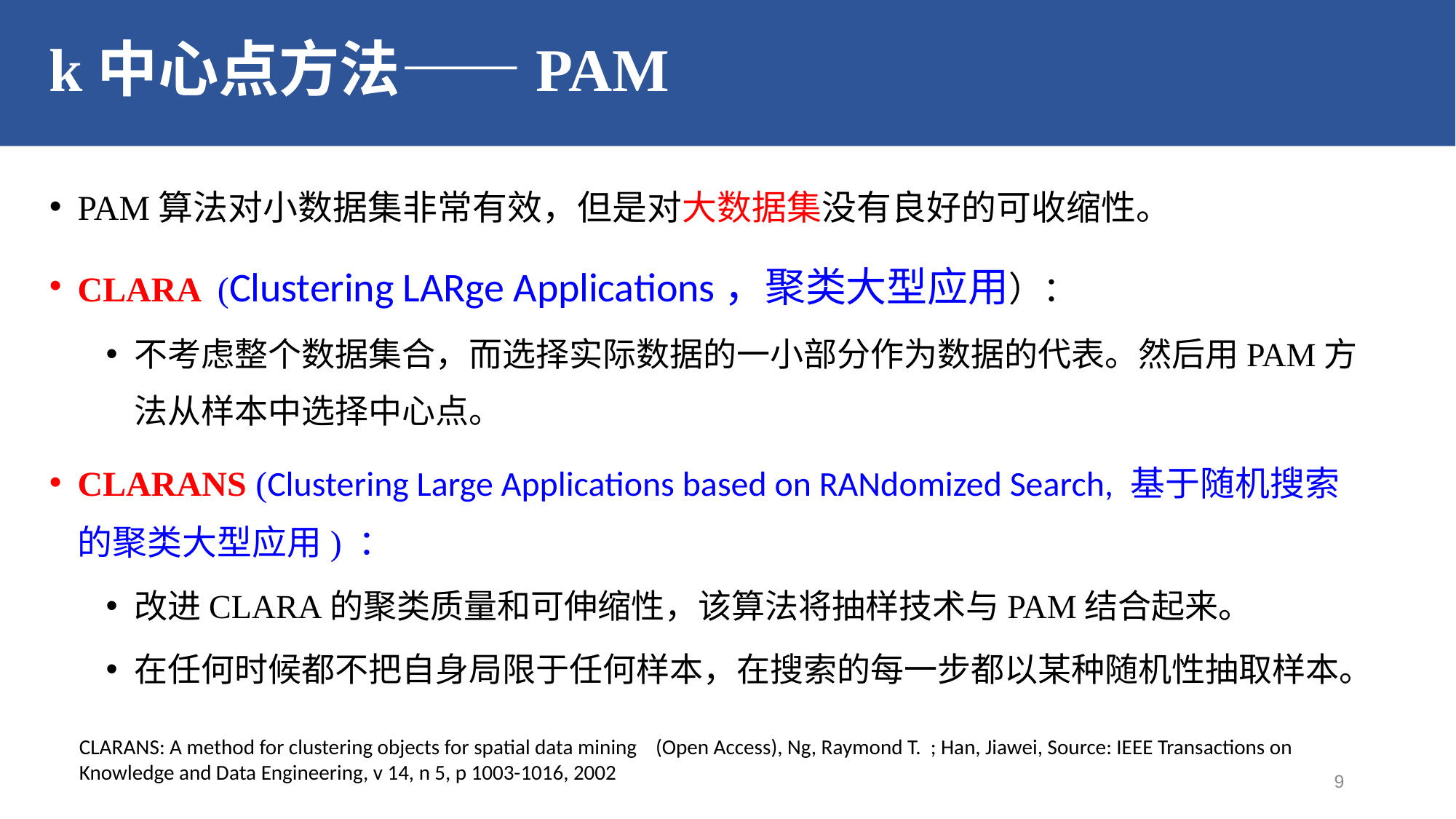

# k中心点方法——PAM
PAM算法对小数据集非常有效，但是对大数据集没有良好的可收缩性。
CLARA  (Clustering LARge Applications，聚类大型应用）：
不考虑整个数据集合，而选择实际数据的一小部分作为数据的代表。然后用PAM方法从样本中选择中心点。
CLARANS (Clustering Large Applications based on RANdomized Search, 基于随机搜索的聚类大型应用) ：
改进CLARA的聚类质量和可伸缩性，该算法将抽样技术与PAM结合起来。
在任何时候都不把自身局限于任何样本，在搜索的每一步都以某种随机性抽取样本。
CLARANS: A method for clustering objects for spatial data mining    (Open Access), Ng, Raymond T.  ; Han, Jiawei, Source: IEEE Transactions on Knowledge and Data Engineering, v 14, n 5, p 1003-1016, 2002
人工智能学院           数据挖掘                课程团队
19